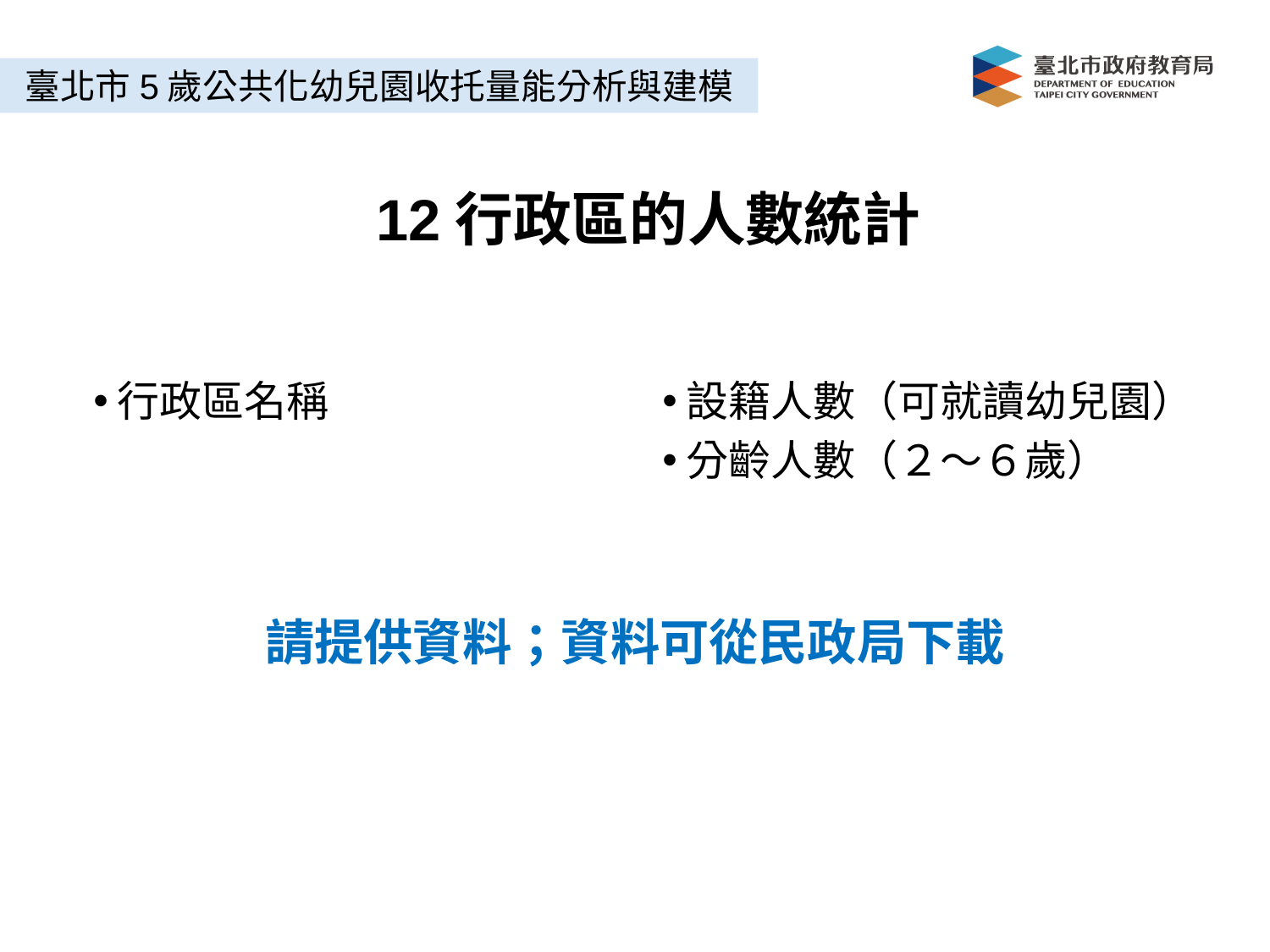

臺北市5歲公共化幼兒園收托量能分析與建模
12行政區的人數統計
行政區名稱
設籍人數（可就讀幼兒園）
分齡人數（２～６歲）
請提供資料；資料可從民政局下載